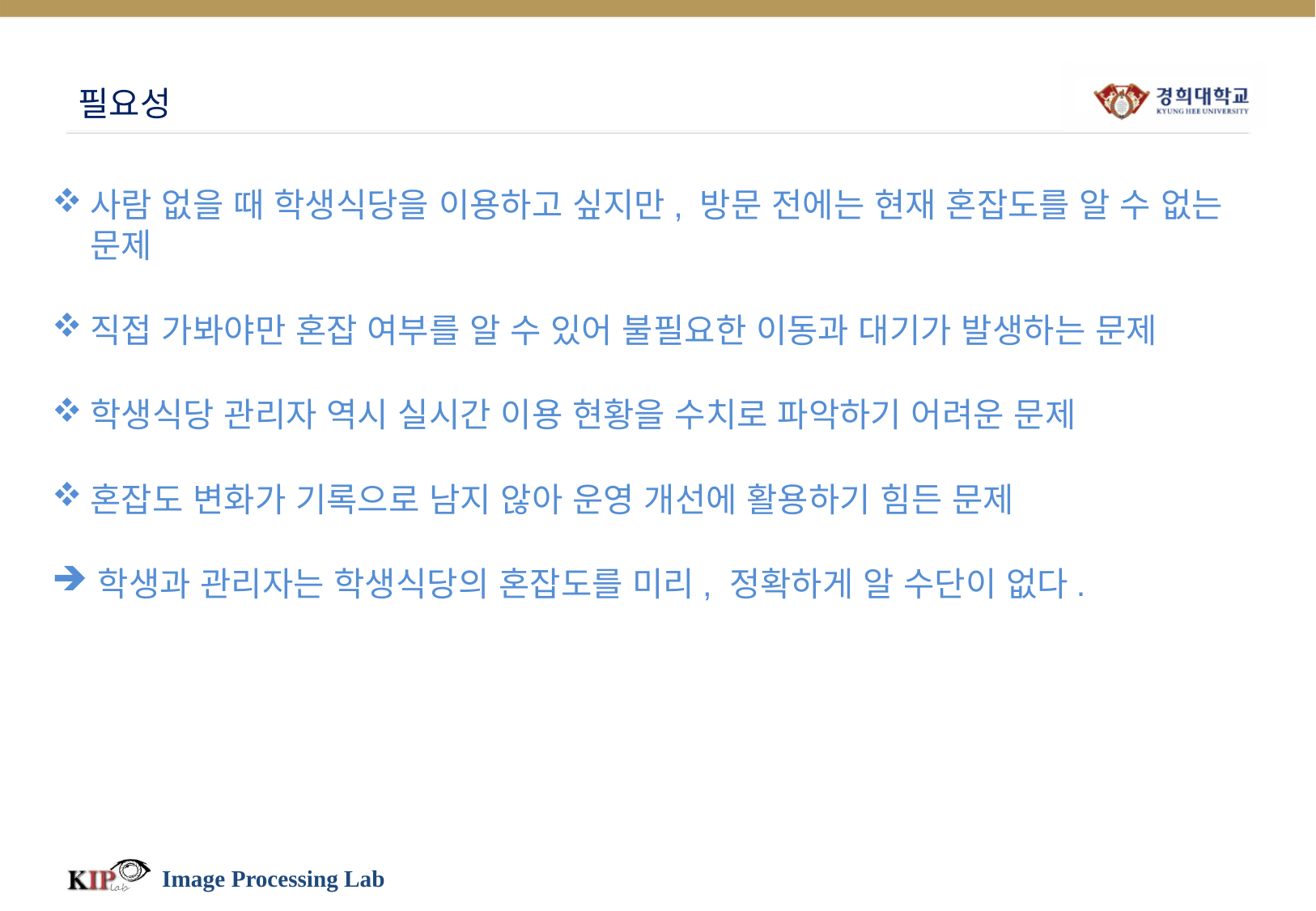

# 필요성
사람 없을 때 학생식당을 이용하고 싶지만, 방문 전에는 현재 혼잡도를 알 수 없는 문제

직접 가봐야만 혼잡 여부를 알 수 있어 불필요한 이동과 대기가 발생하는 문제

학생식당 관리자 역시 실시간 이용 현황을 수치로 파악하기 어려운 문제

혼잡도 변화가 기록으로 남지 않아 운영 개선에 활용하기 힘든 문제

학생과 관리자는 학생식당의 혼잡도를 미리, 정확하게 알 수단이 없다.
Image Processing Lab